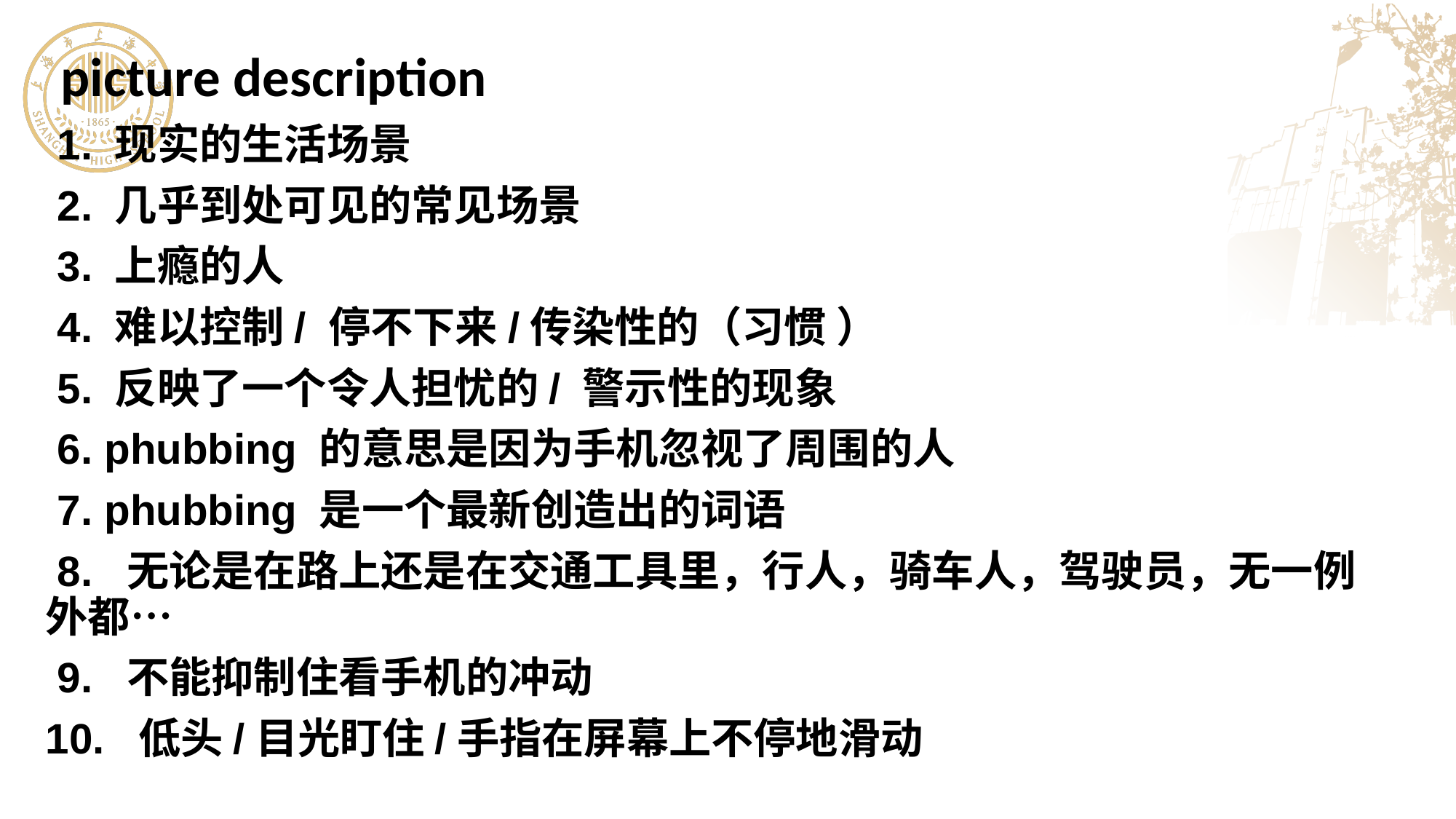

picture description
 1. 现实的生活场景
 2. 几乎到处可见的常见场景
 3. 上瘾的人
 4. 难以控制/ 停不下来/传染性的（习惯 ）
 5. 反映了一个令人担忧的/ 警示性的现象
 6. phubbing 的意思是因为手机忽视了周围的人
 7. phubbing 是一个最新创造出的词语
 8.  无论是在路上还是在交通工具里，行人，骑车人，驾驶员，无一例外都…
 9.  不能抑制住看手机的冲动
10.  低头/目光盯住/手指在屏幕上不停地滑动
#